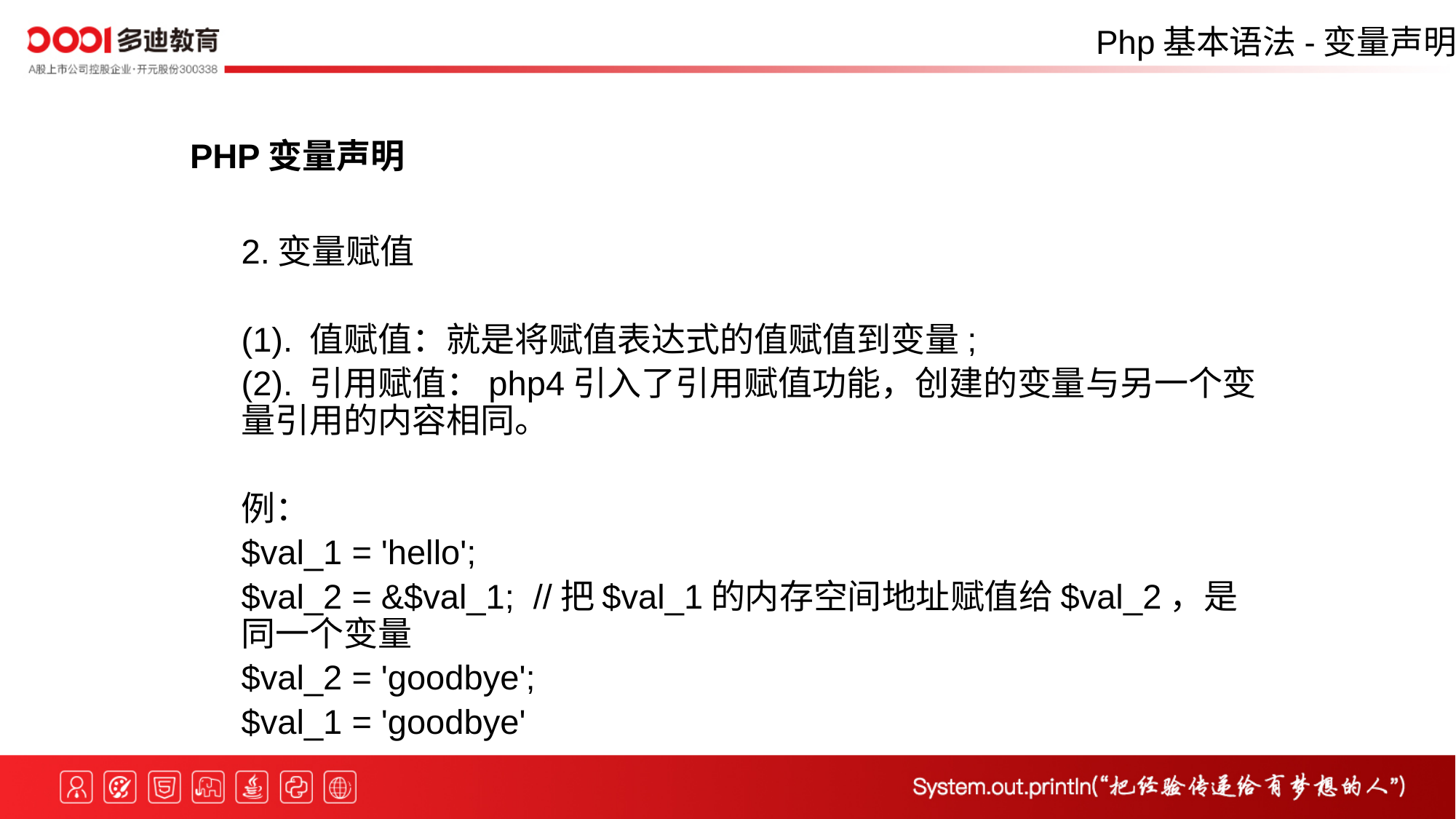

Php基本语法-变量声明
PHP变量声明

2.变量赋值

(1). 值赋值：就是将赋值表达式的值赋值到变量;
(2). 引用赋值：php4引入了引用赋值功能，创建的变量与另一个变量引用的内容相同。

例：
$val_1 = 'hello';
$val_2 = &$val_1;  //把$val_1的内存空间地址赋值给$val_2，是同一个变量
$val_2 = 'goodbye';
$val_1 = 'goodbye'